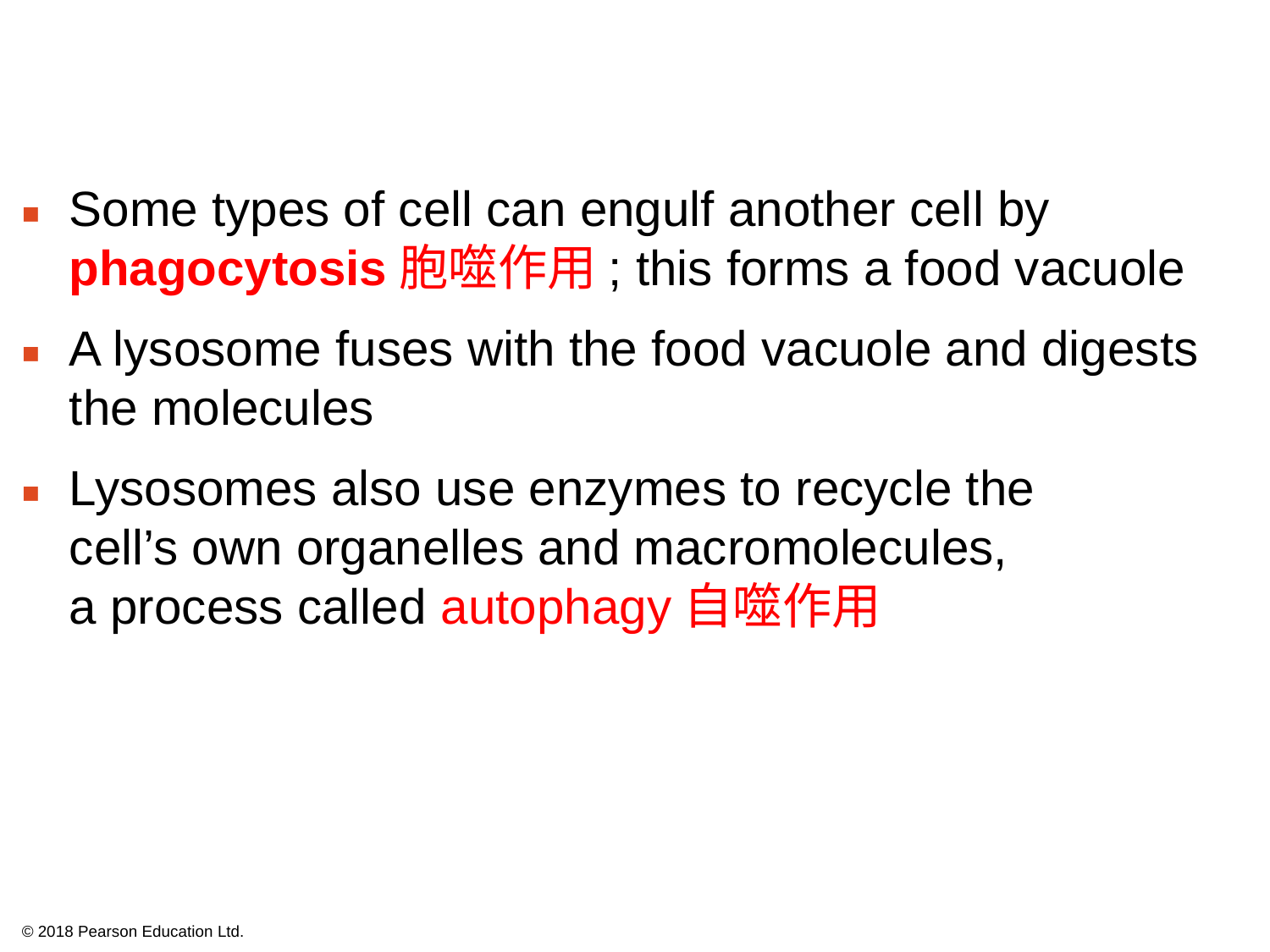

Some types of cell can engulf another cell by phagocytosis胞噬作用; this forms a food vacuole
A lysosome fuses with the food vacuole and digests the molecules
Lysosomes also use enzymes to recycle the
cell’s own organelles and macromolecules,
a process called autophagy自噬作用
© 2018 Pearson Education Ltd.